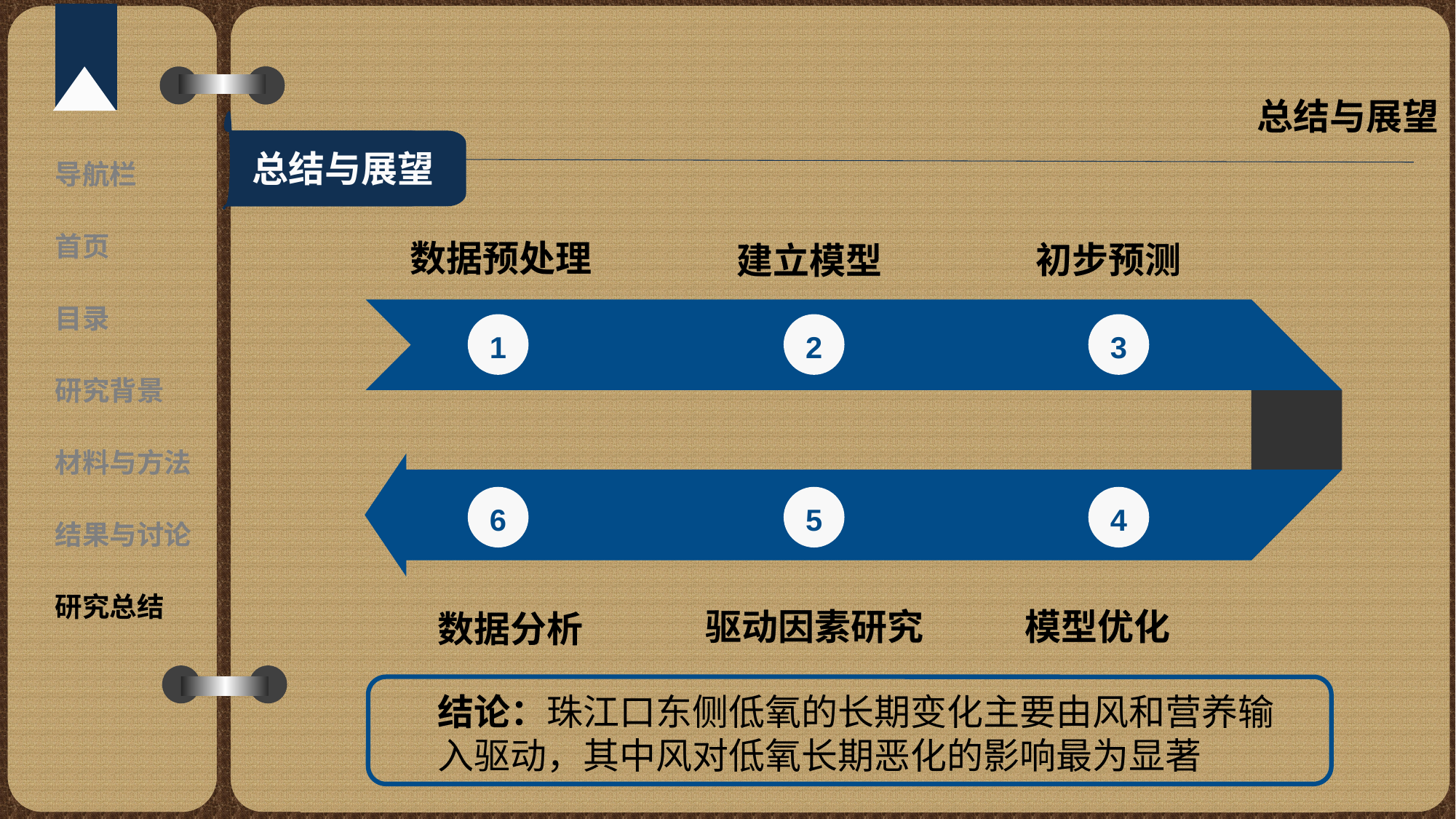

总结与展望

总结与展望
导航栏
首页
数据预处理
初步预测
建立模型
目录

1
2
3
研究背景
材料与方法

6
5
4
结果与讨论
研究总结
驱动因素研究
模型优化
数据分析

结论：珠江口东侧低氧的长期变化主要由风和营养输入驱动，其中风对低氧长期恶化的影响最为显著